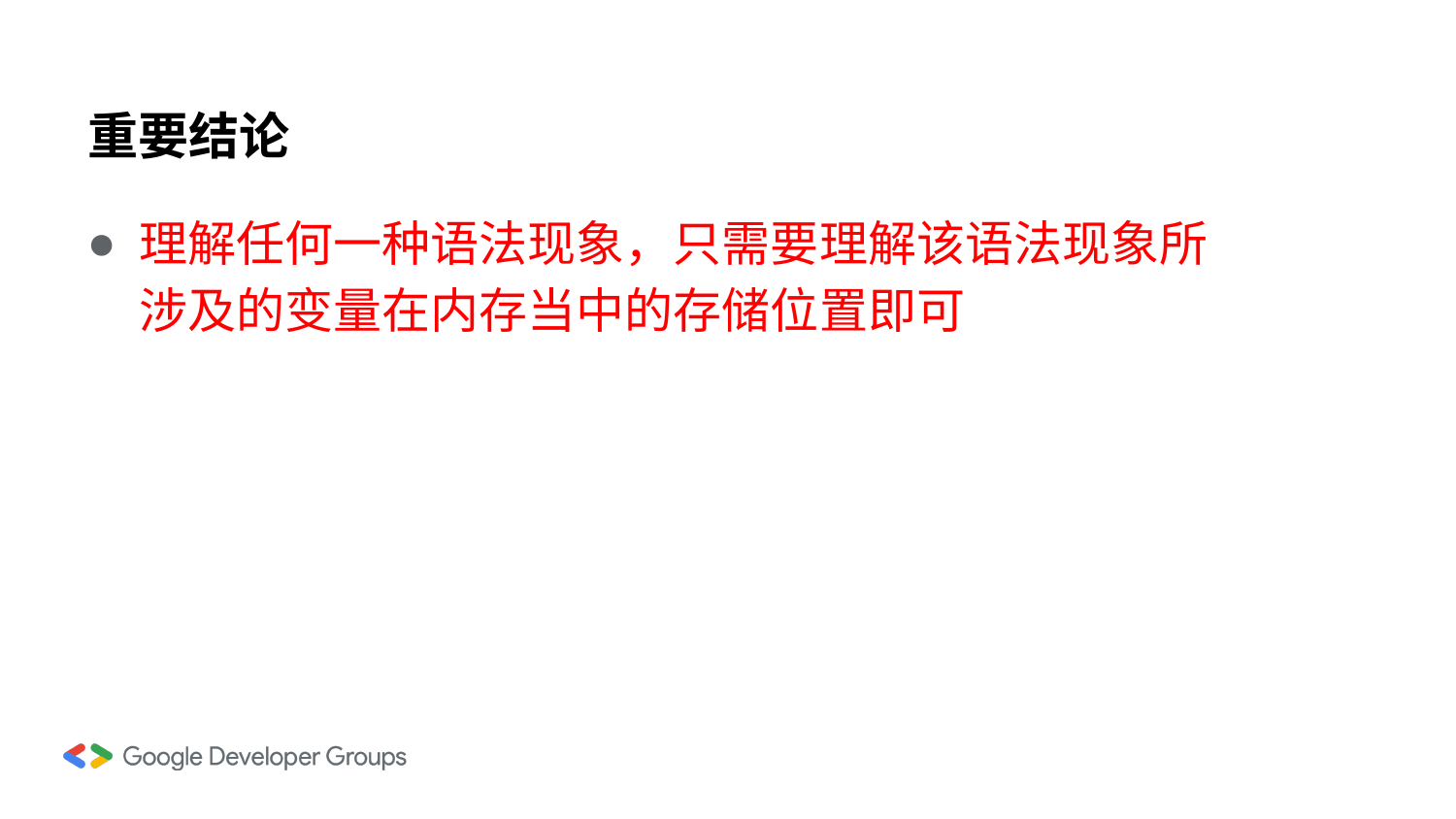

# 重要结论
理解任何一种语法现象，只需要理解该语法现象所涉及的变量在内存当中的存储位置即可